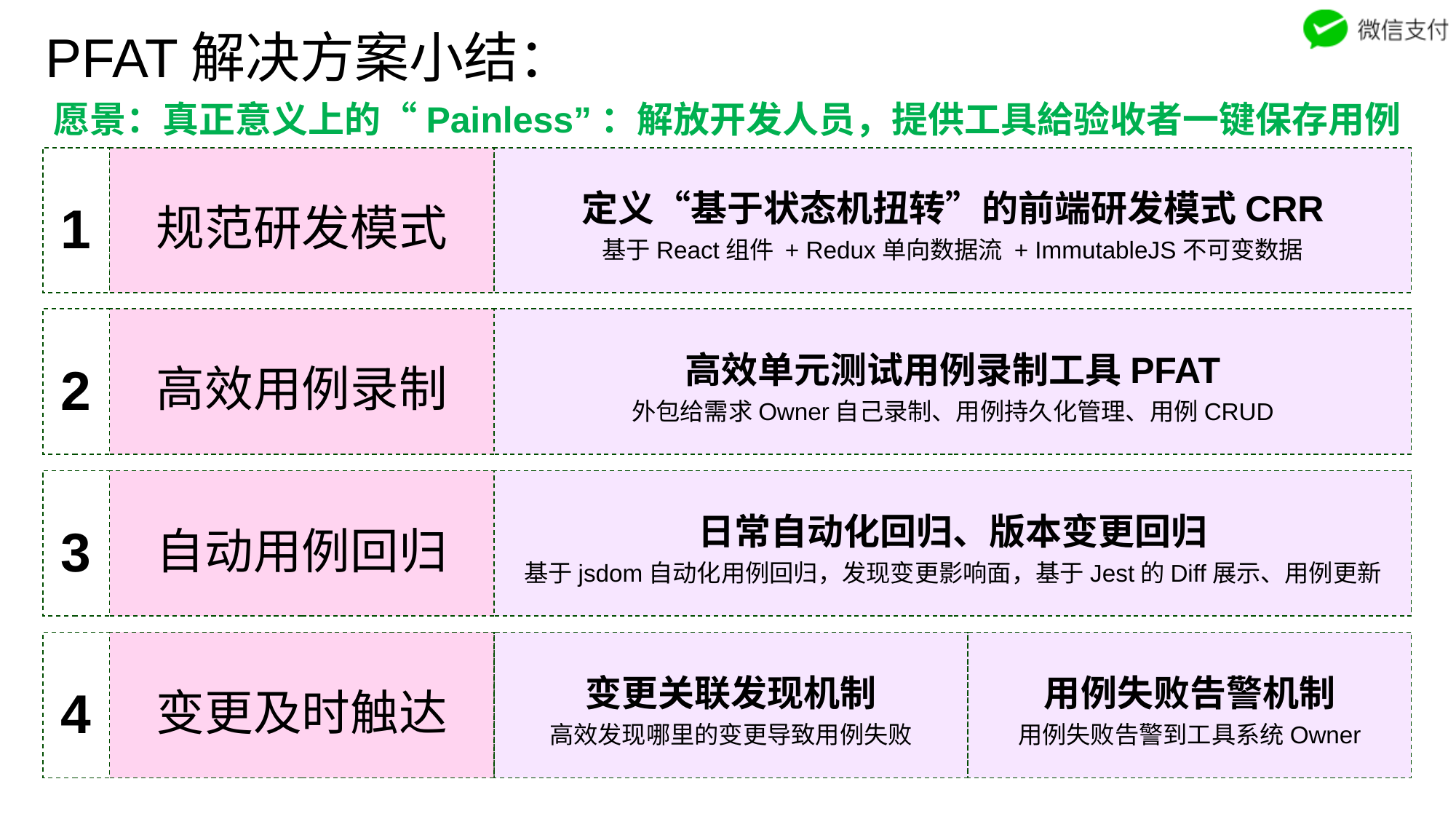

PFAT解决方案小结：
愿景：真正意义上的“Painless”：解放开发人员，提供工具給验收者一键保存用例
1
规范研发模式
定义“基于状态机扭转”的前端研发模式CRR
基于React组件 + Redux单向数据流 + ImmutableJS不可变数据
高效用例录制
2
高效单元测试用例录制工具PFAT
外包给需求Owner自己录制、用例持久化管理、用例CRUD
3
自动用例回归
日常自动化回归、版本变更回归
基于jsdom自动化用例回归，发现变更影响面，基于Jest的Diff展示、用例更新
4
变更及时触达
变更关联发现机制
高效发现哪里的变更导致用例失败
用例失败告警机制
用例失败告警到工具系统Owner